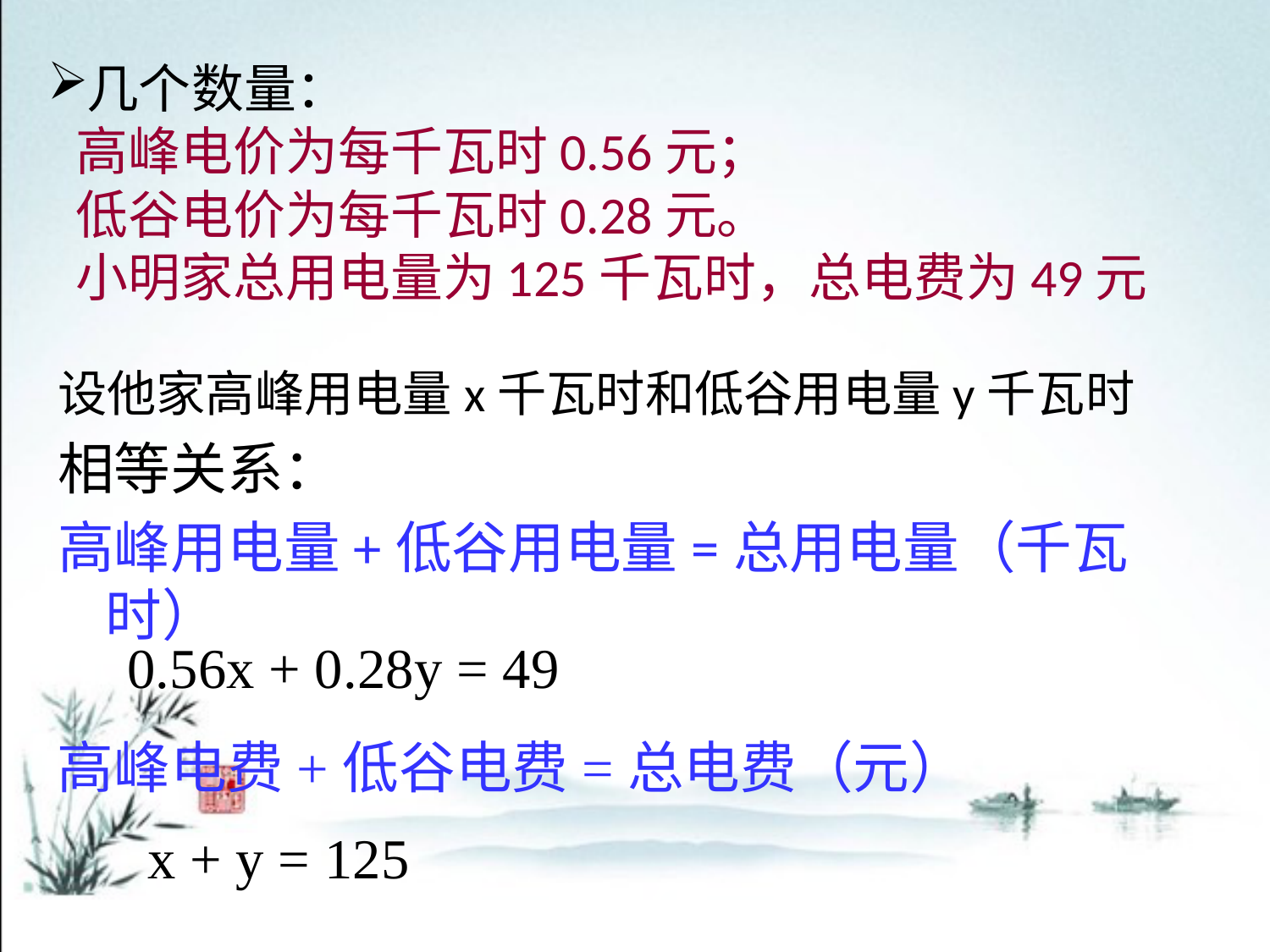

# 几个数量： 高峰电价为每千瓦时0.56元； 低谷电价为每千瓦时0.28元。 小明家总用电量为125千瓦时，总电费为49元
设他家高峰用电量x千瓦时和低谷用电量y千瓦时
相等关系：
高峰用电量+低谷用电量=总用电量（千瓦时）

0.56x + 0.28y = 49
高峰电费+低谷电费=总电费（元）
x + y = 125